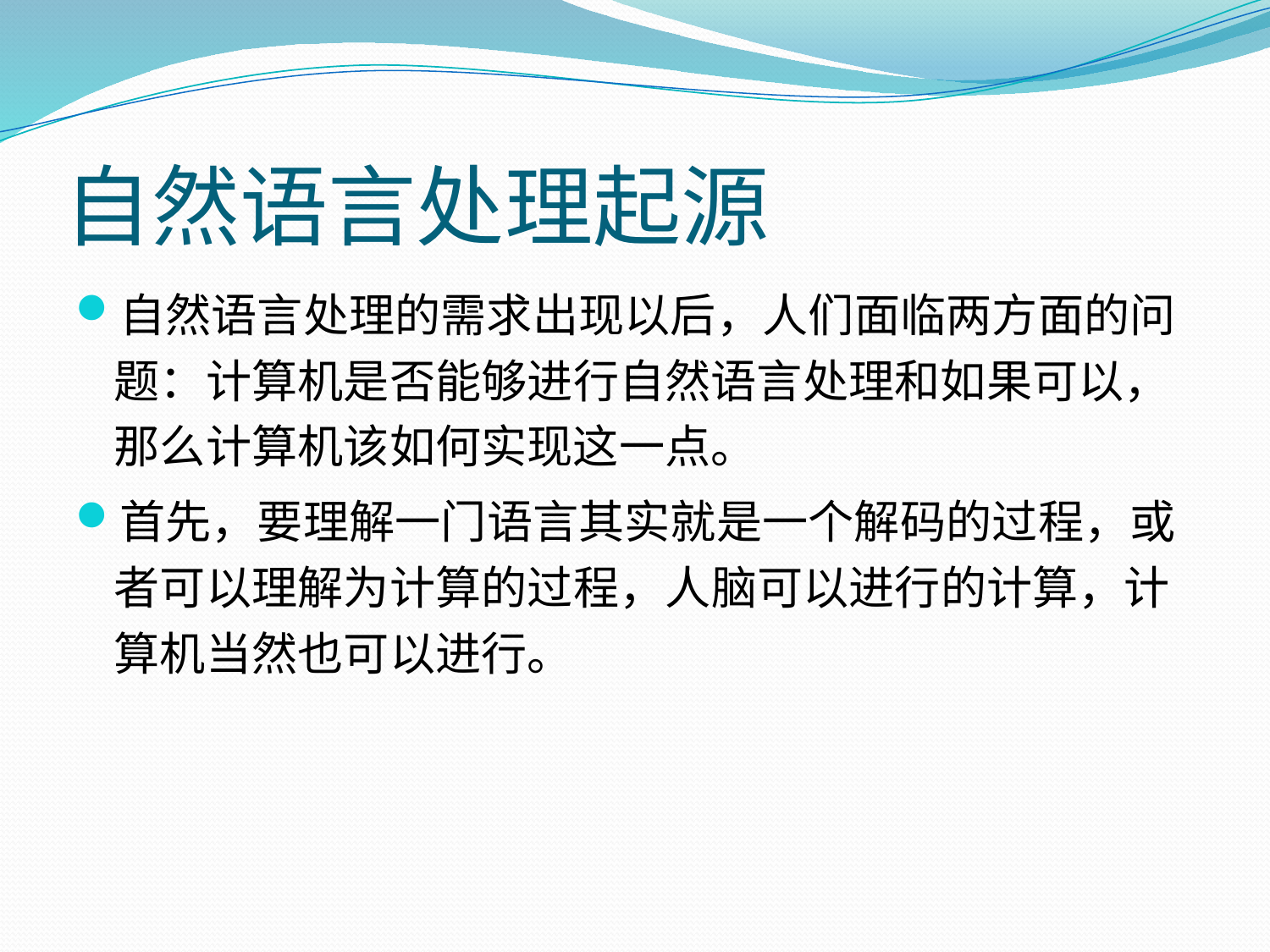

# 自然语言处理起源
自然语言处理的需求出现以后，人们面临两方面的问题：计算机是否能够进行自然语言处理和如果可以，那么计算机该如何实现这一点。
首先，要理解一门语言其实就是一个解码的过程，或者可以理解为计算的过程，人脑可以进行的计算，计算机当然也可以进行。